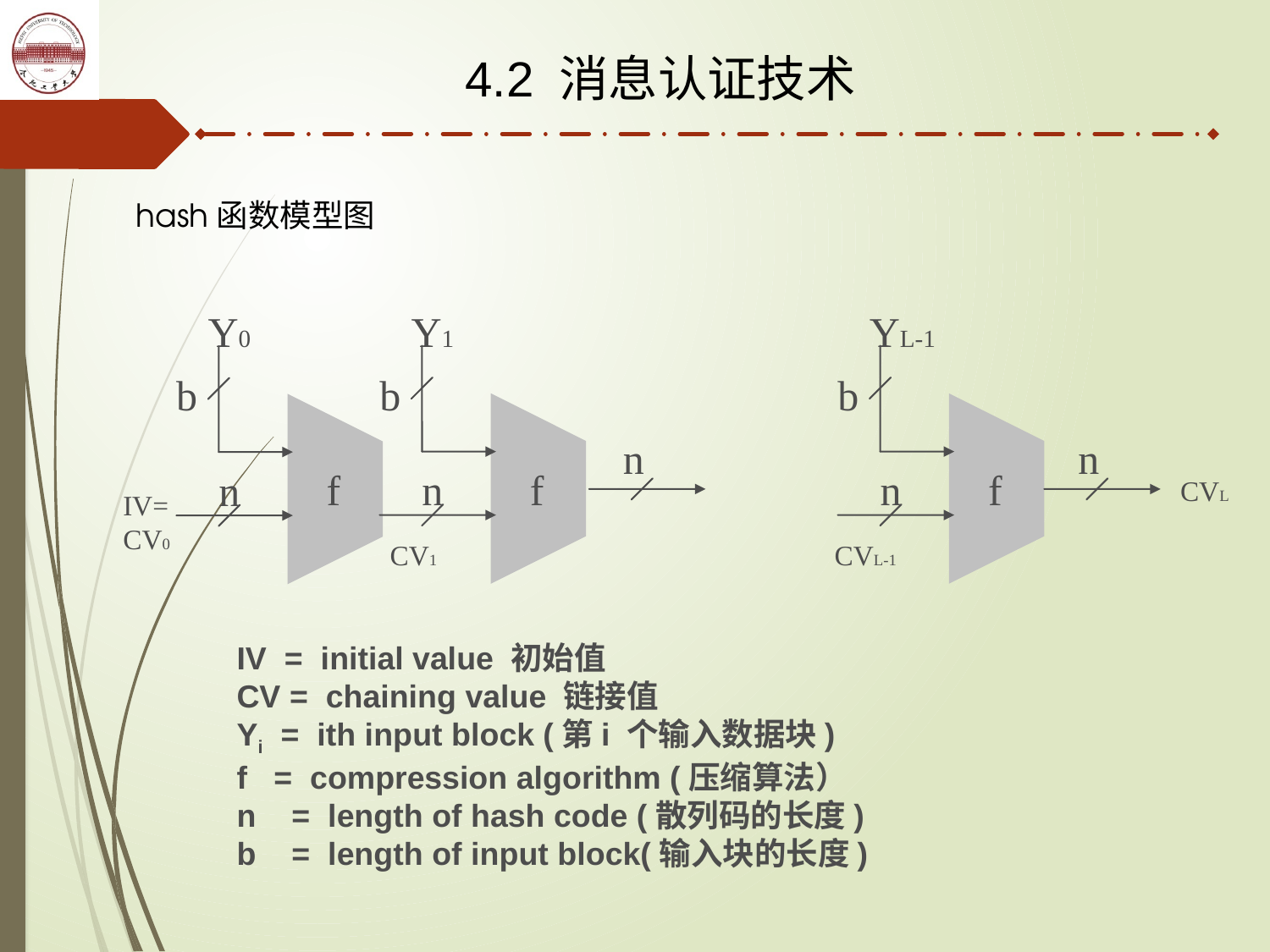

4.2 消息认证技术
hash函数模型图
Y1
YL-1
Y0

b
b
b

n
n

f
f
f
n
n
n
CVL

IV=
CV0

CV1
CVL-1
IV  =  initial value 初始值
CV =  chaining value 链接值
Yi  =  ith input block (第i 个输入数据块)
f   =  compression algorithm (压缩算法）
n    =  length of hash code (散列码的长度)
b    =  length of input block(输入块的长度)